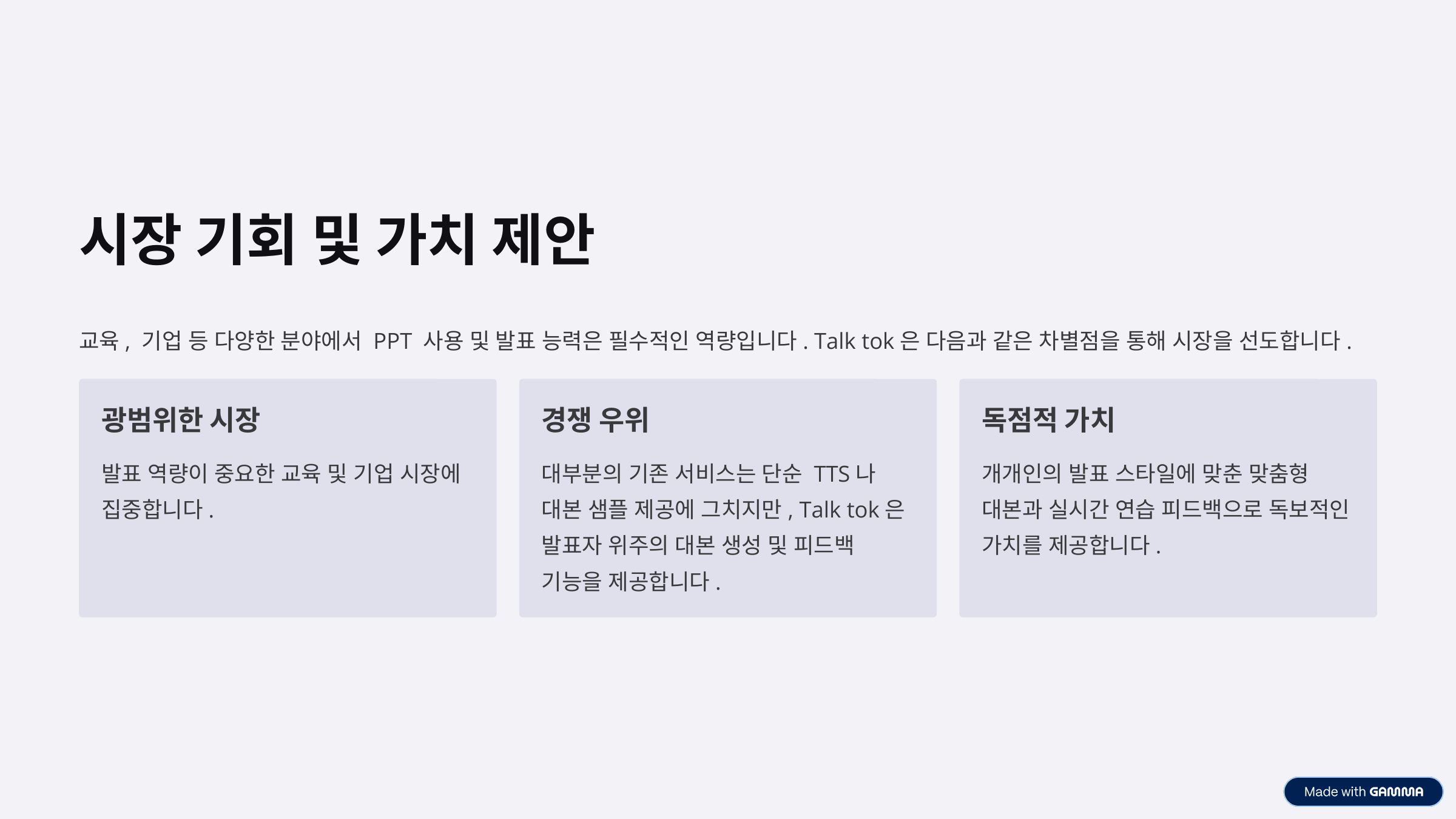

시장 기회 및 가치 제안
교육, 기업 등 다양한 분야에서 PPT 사용 및 발표 능력은 필수적인 역량입니다. Talk tok은 다음과 같은 차별점을 통해 시장을 선도합니다.

광범위한 시장
경쟁 우위
독점적 가치
발표 역량이 중요한 교육 및 기업 시장에 집중합니다.
대부분의 기존 서비스는 단순 TTS나 대본 샘플 제공에 그치지만, Talk tok은 발표자 위주의 대본 생성 및 피드백 기능을 제공합니다.
개개인의 발표 스타일에 맞춘 맞춤형 대본과 실시간 연습 피드백으로 독보적인 가치를 제공합니다.